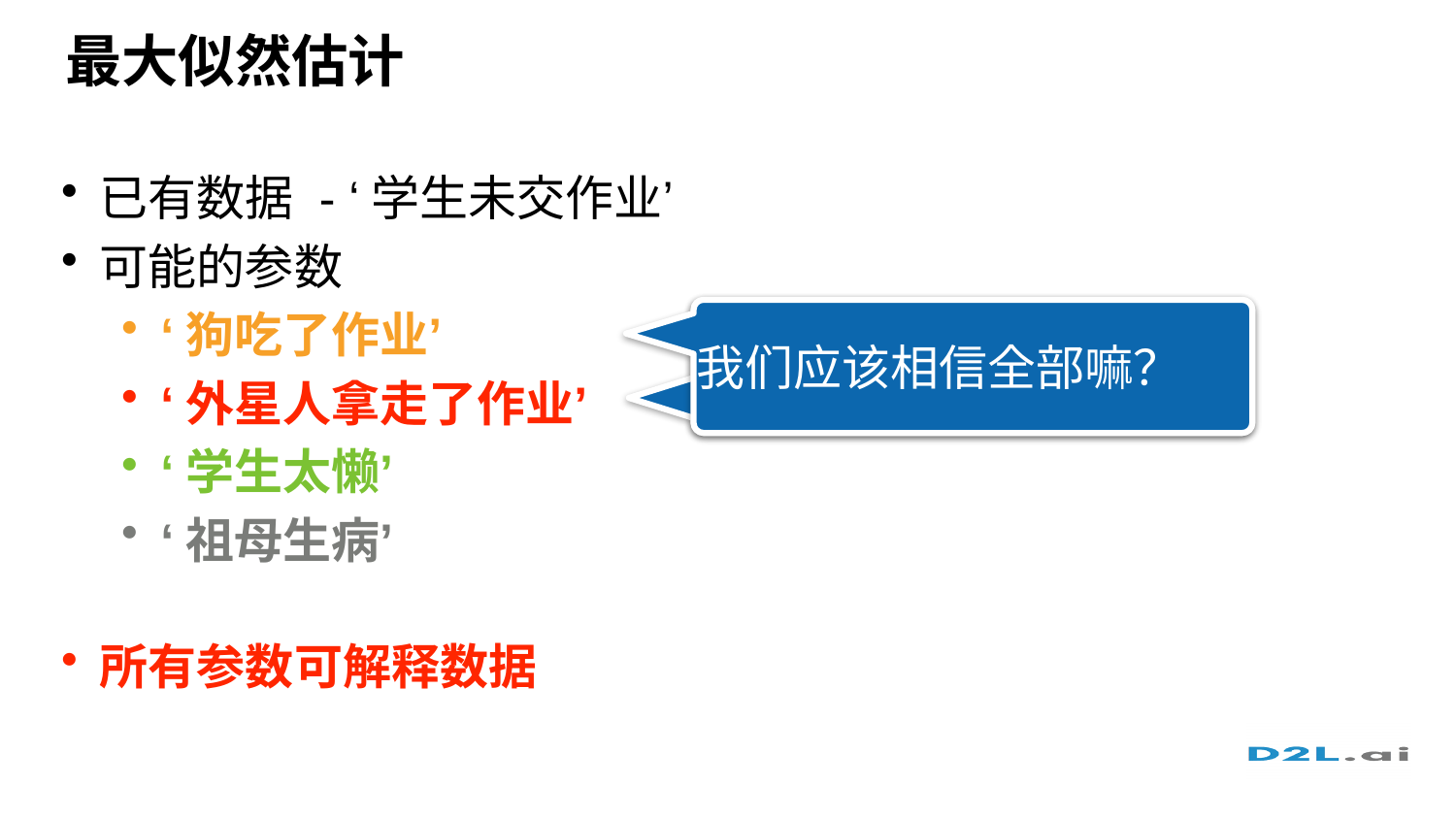

最大似然估计
已有数据 - ‘学生未交作业’
可能的参数
‘狗吃了作业’
‘外星人拿走了作业’
‘学生太懒’
‘祖母生病’
所有参数可解释数据
我们应该相信全部嘛？
Should we believe all?